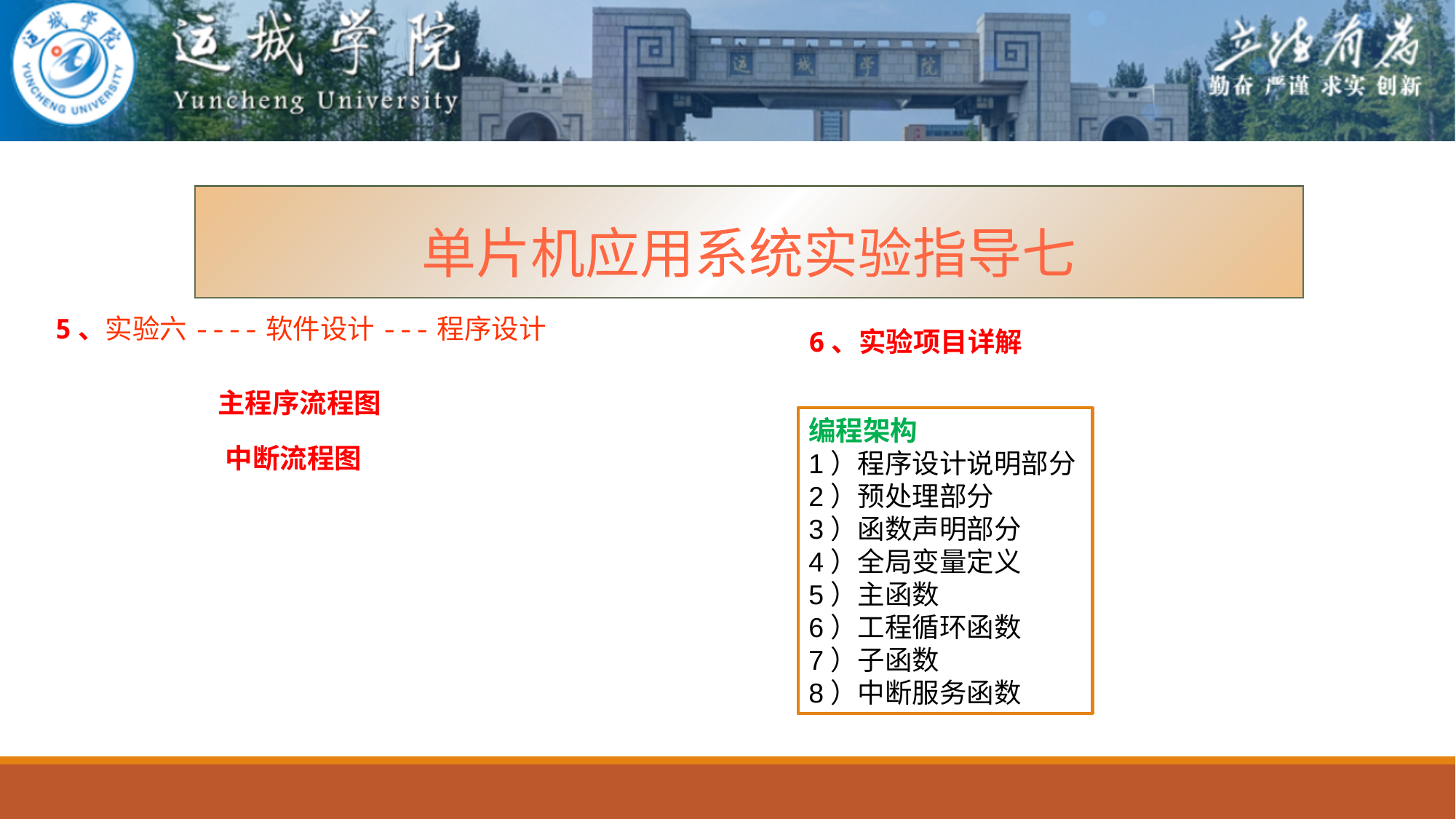

单片机应用系统实验指导七
5、实验六----软件设计---程序设计
6、实验项目详解
主程序流程图
编程架构
1）程序设计说明部分
2）预处理部分
3）函数声明部分
4）全局变量定义
5）主函数
6）工程循环函数
7）子函数
8）中断服务函数
中断流程图